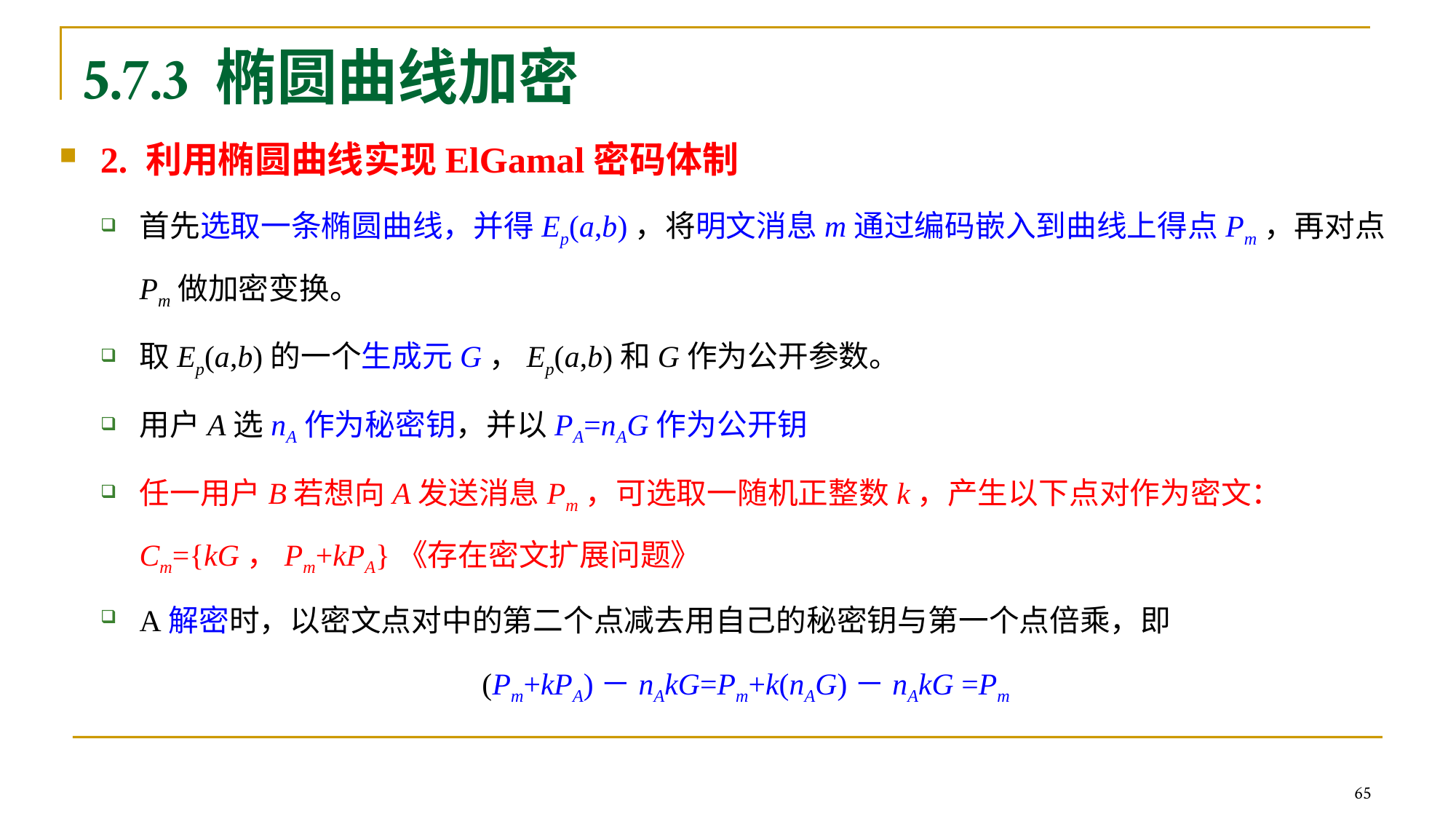

# 5.7.3 椭圆曲线加密
2. 利用椭圆曲线实现ElGamal密码体制
首先选取一条椭圆曲线，并得Ep(a,b)，将明文消息m通过编码嵌入到曲线上得点Pm，再对点Pm做加密变换。
取Ep(a,b)的一个生成元G，Ep(a,b)和G作为公开参数。
用户A选nA作为秘密钥，并以PA=nAG作为公开钥
任一用户B若想向A发送消息Pm，可选取一随机正整数k，产生以下点对作为密文： Cm={kG，Pm+kPA}《存在密文扩展问题》
A解密时，以密文点对中的第二个点减去用自己的秘密钥与第一个点倍乘，即
				  (Pm+kPA)－nAkG=Pm+k(nAG)－nAkG =Pm
65